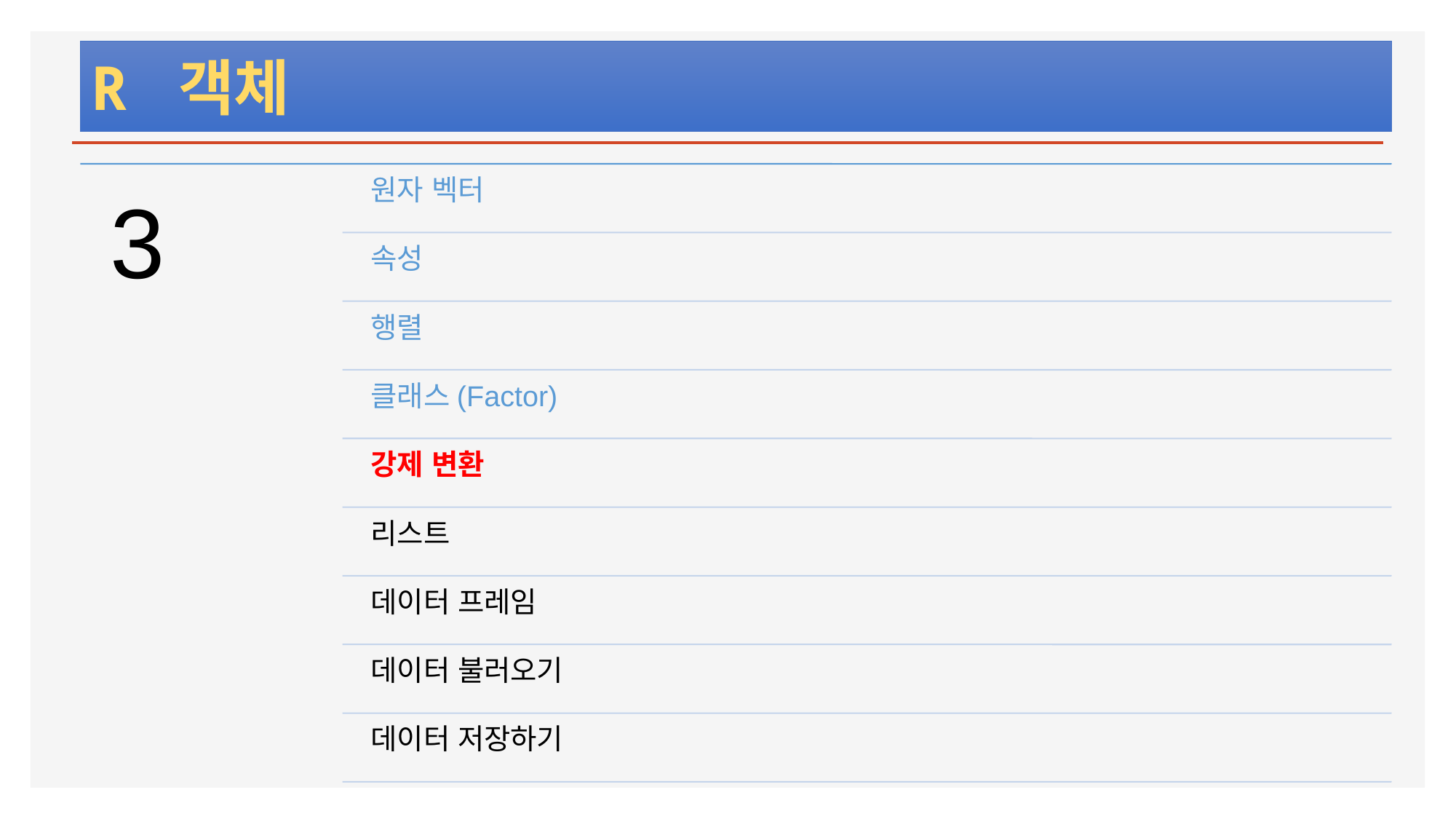

R 객체
3
원자 벡터
속성
행렬
클래스(Factor)
강제 변환
리스트
데이터 프레임
데이터 불러오기
데이터 저장하기